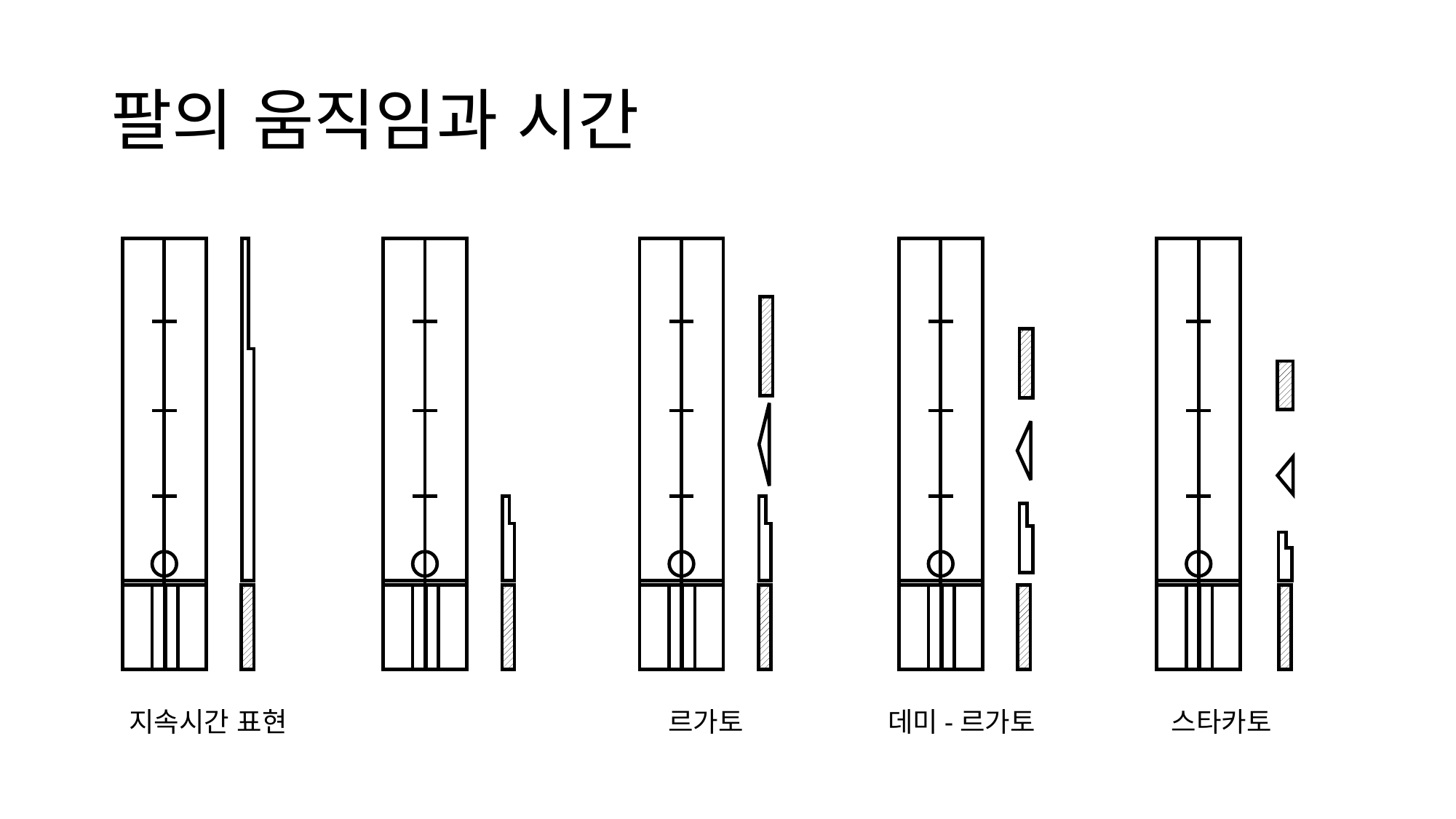

# 팔의 움직임과 시간

지속시간 표현
르가토
데미-르가토
스타카토